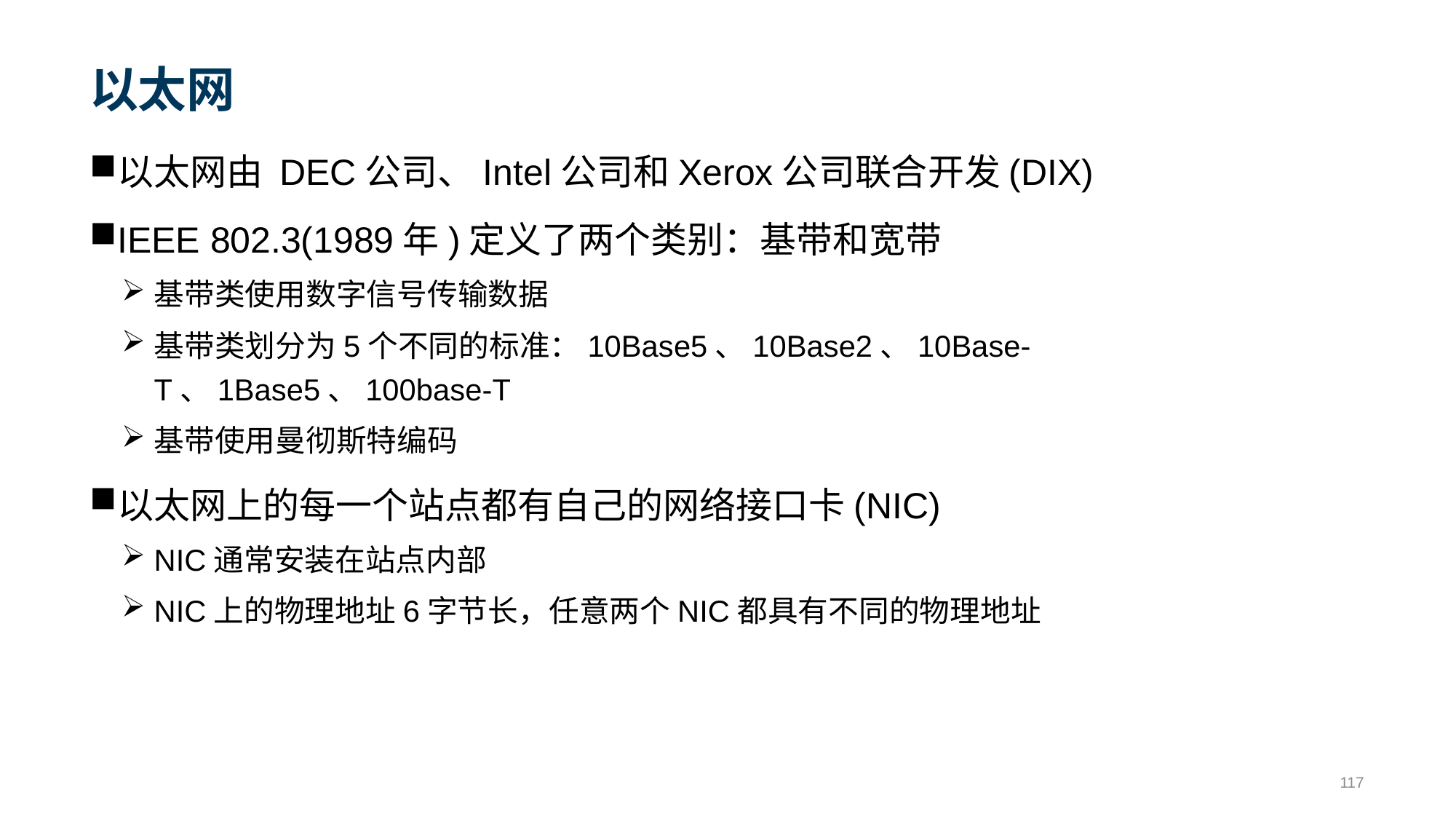

# 以太网
以太网由 DEC公司、Intel公司和Xerox公司联合开发(DIX)
IEEE 802.3(1989年)定义了两个类别：基带和宽带
基带类使用数字信号传输数据
基带类划分为5个不同的标准：10Base5、10Base2、10Base-T、1Base5、100base-T
基带使用曼彻斯特编码
以太网上的每一个站点都有自己的网络接口卡(NIC)
NIC通常安装在站点内部
NIC上的物理地址6字节长，任意两个NIC都具有不同的物理地址

117